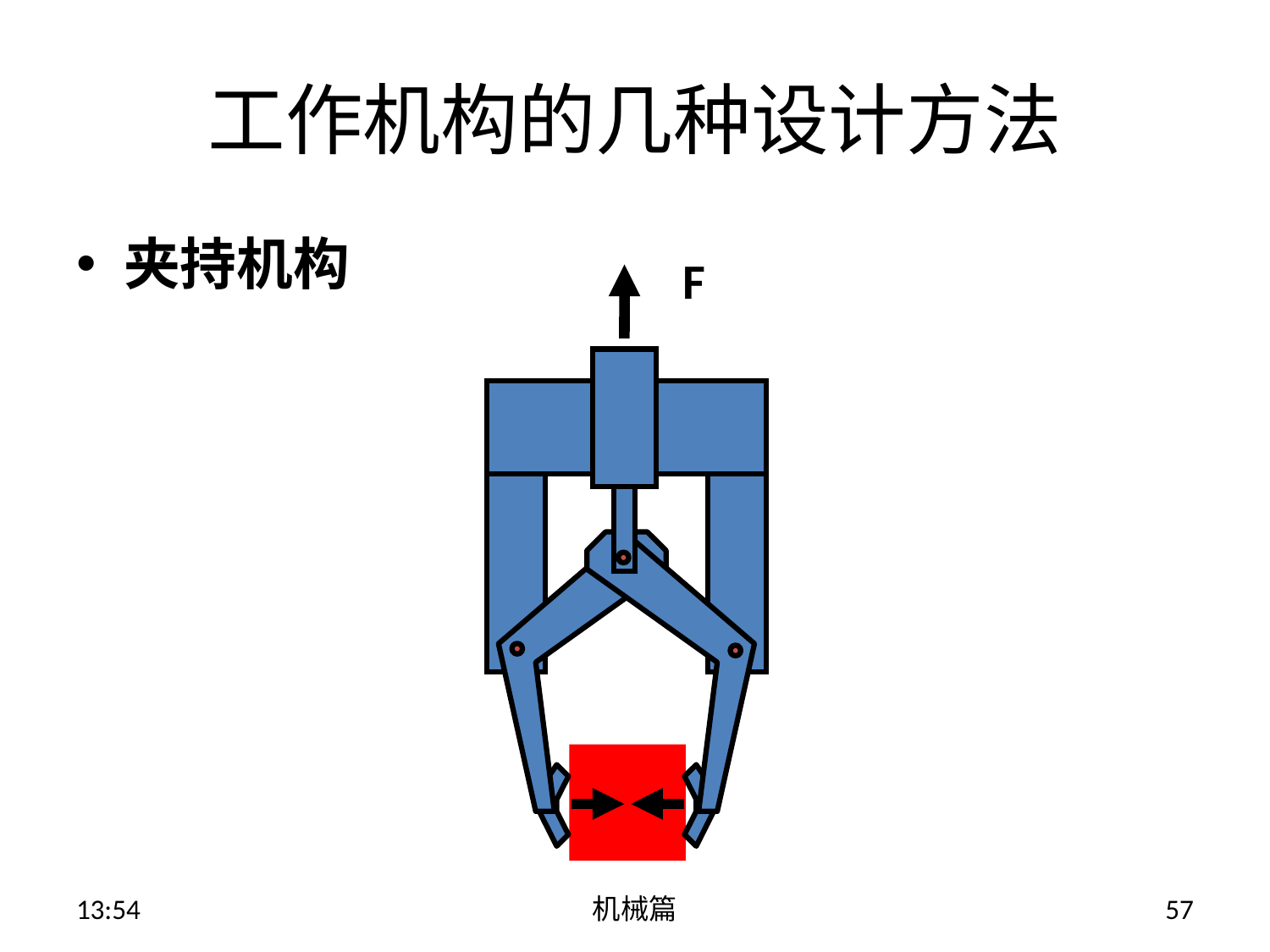

# 工作机构的几种设计方法
夹持机构
F

13:54
机械篇
57